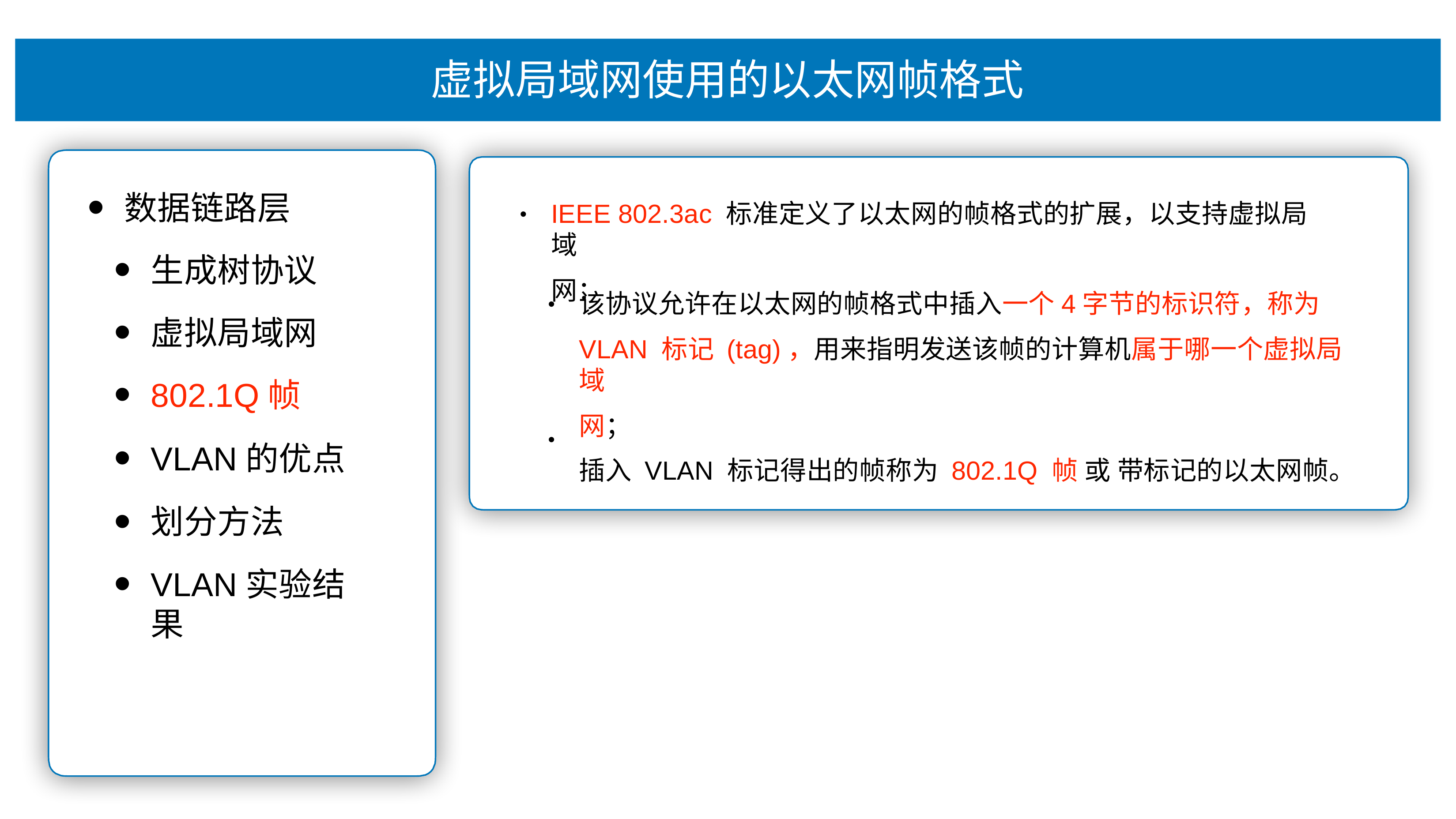

# 虚拟局域⽹使⽤的以太⽹帧格式

数据链路层
⽣成树协议
虚拟局域⽹
802.1Q帧
VLAN的优点
划分⽅法
VLAN实验结果
IEEE 802.3ac 标准定义了以太⽹的帧格式的扩展，以⽀持虚拟局域
⽹：
•
该协议允许在以太⽹的帧格式中插⼊⼀个4字节的标识符，称为
VLAN 标记 (tag)，⽤来指明发送该帧的计算机属于哪⼀个虚拟局域
⽹；
插⼊ VLAN 标记得出的帧称为 802.1Q 帧 或 带标记的以太⽹帧。
•
•